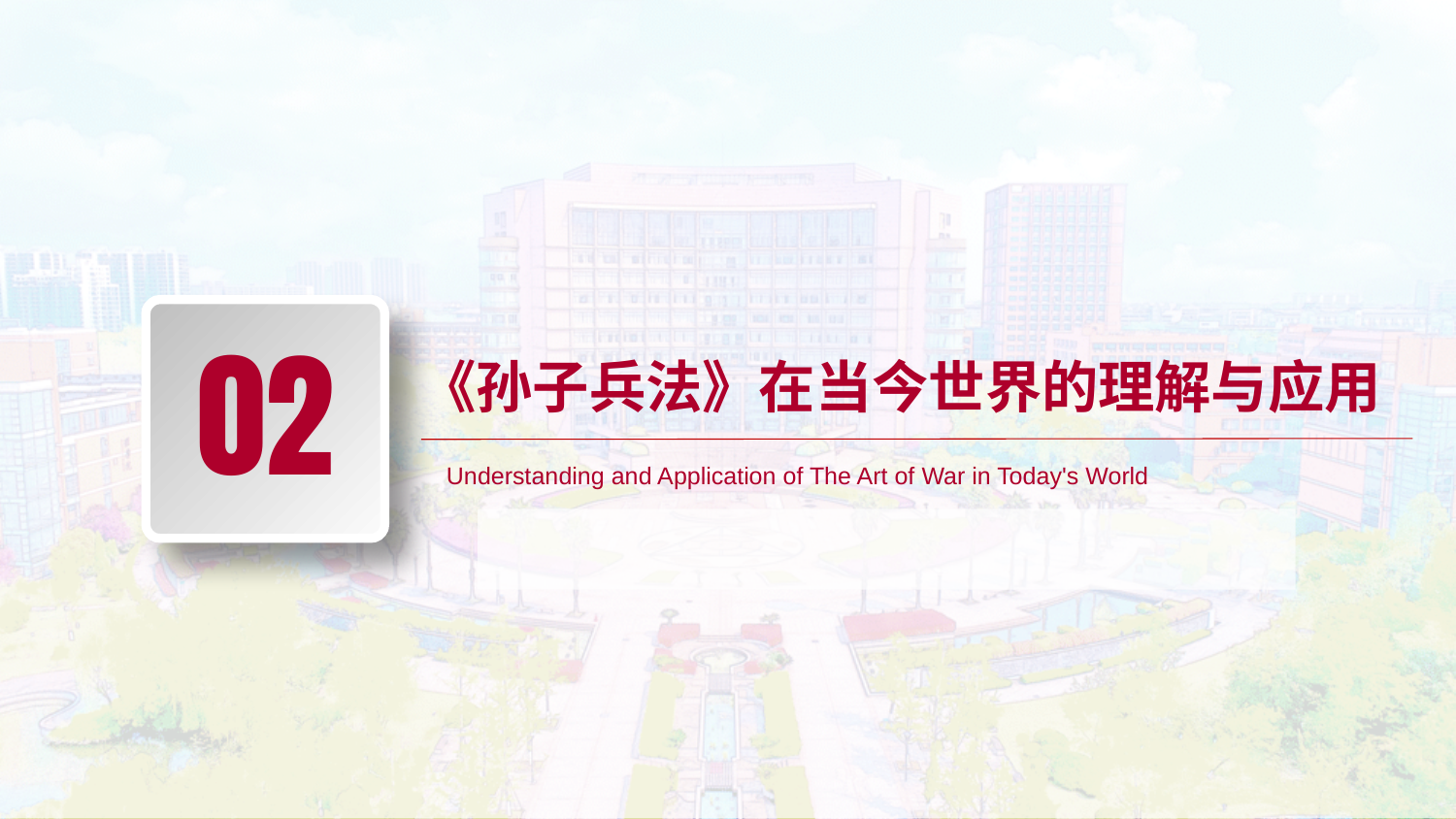

02
《孙子兵法》在当今世界的理解与应用
Understanding and Application of The Art of War in Today's World